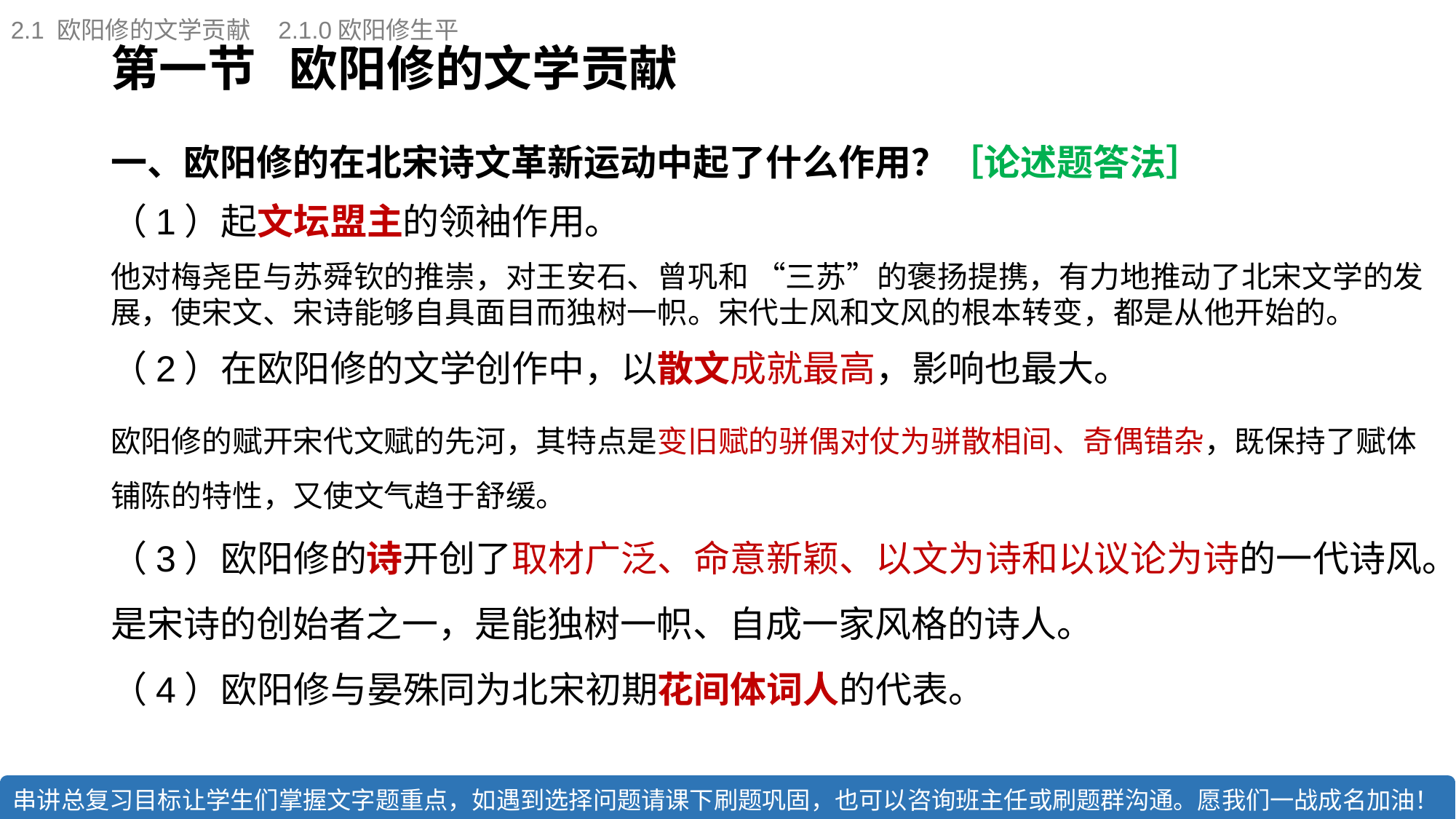

2.1 欧阳修的文学贡献    2.1.0欧阳修生平
# 第一节   欧阳修的文学贡献
一、欧阳修的在北宋诗文革新运动中起了什么作用？［论述题答法］
（1）起文坛盟主的领袖作用。
他对梅尧臣与苏舜钦的推崇，对王安石、曾巩和 “三苏”的褒扬提携，有力地推动了北宋文学的发展，使宋文、宋诗能够自具面目而独树一帜。宋代士风和文风的根本转变，都是从他开始的。
（2）在欧阳修的文学创作中，以散文成就最高，影响也最大。
欧阳修的赋开宋代文赋的先河，其特点是变旧赋的骈偶对仗为骈散相间、奇偶错杂，既保持了赋体铺陈的特性，又使文气趋于舒缓。
（3）欧阳修的诗开创了取材广泛、命意新颖、以文为诗和以议论为诗的一代诗风。是宋诗的创始者之一，是能独树一帜、自成一家风格的诗人。
（4）欧阳修与晏殊同为北宋初期花间体词人的代表。